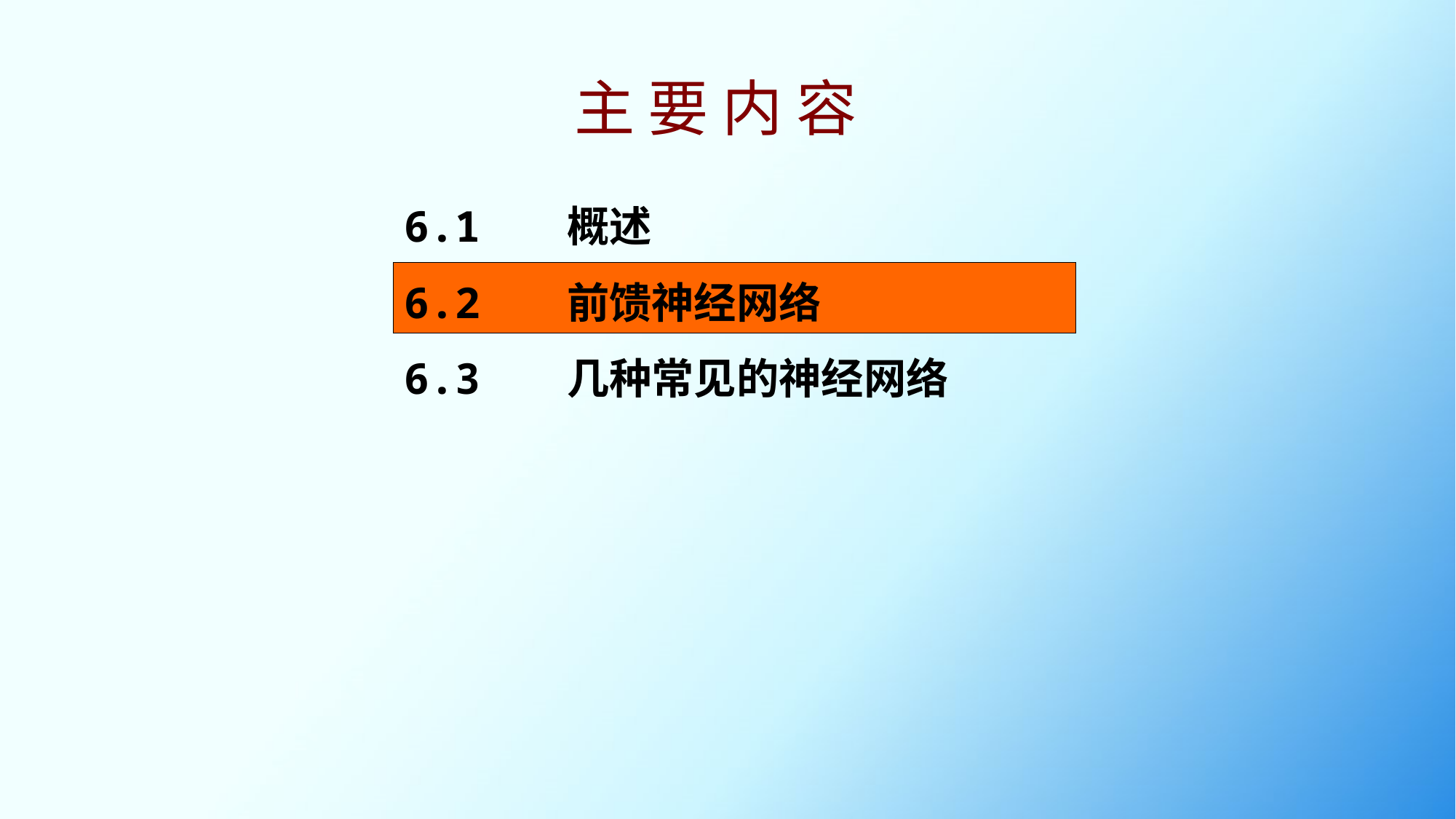

# 主 要 内 容
6.1   概述
6.2   前馈神经网络
6.3   几种常见的神经网络